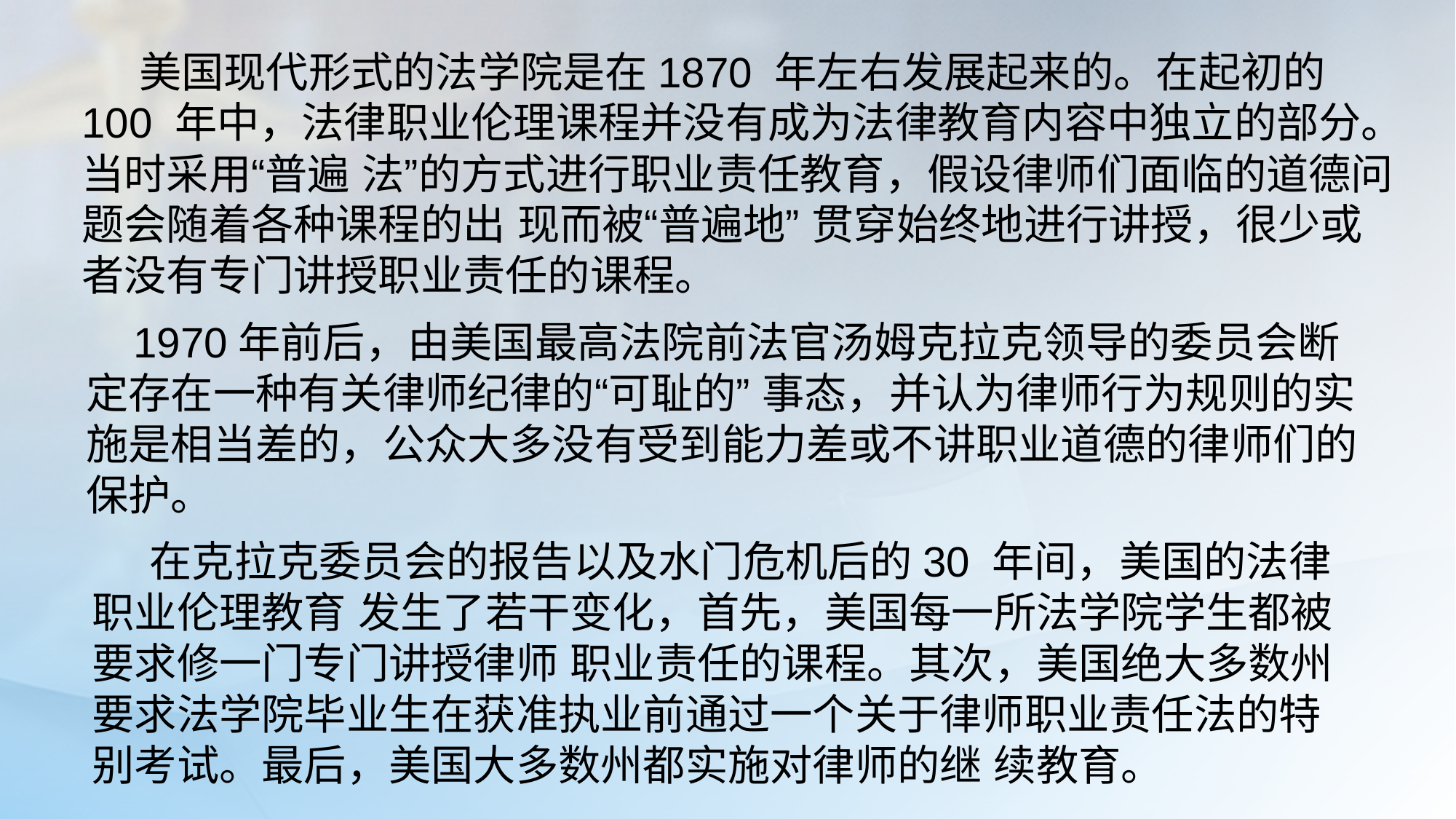

美国现代形式的法学院是在1870 年左右发展起来的。在起初的100 年中，法律职业伦理课程并没有成为法律教育内容中独立的部分。当时采用“普遍 法”的方式进行职业责任教育，假设律师们面临的道德问题会随着各种课程的出 现而被“普遍地” 贯穿始终地进行讲授，很少或者没有专门讲授职业责任的课程。
    1970年前后，由美国最高法院前法官汤姆克拉克领导的委员会断定存在一种有关律师纪律的“可耻的” 事态，并认为律师行为规则的实施是相当差的，公众大多没有受到能力差或不讲职业道德的律师们的保护。
    在克拉克委员会的报告以及水门危机后的30 年间，美国的法律职业伦理教育 发生了若干变化，首先，美国每一所法学院学生都被要求修一门专门讲授律师 职业责任的课程。其次，美国绝大多数州要求法学院毕业生在获准执业前通过一个关于律师职业责任法的特别考试。最后，美国大多数州都实施对律师的继 续教育。